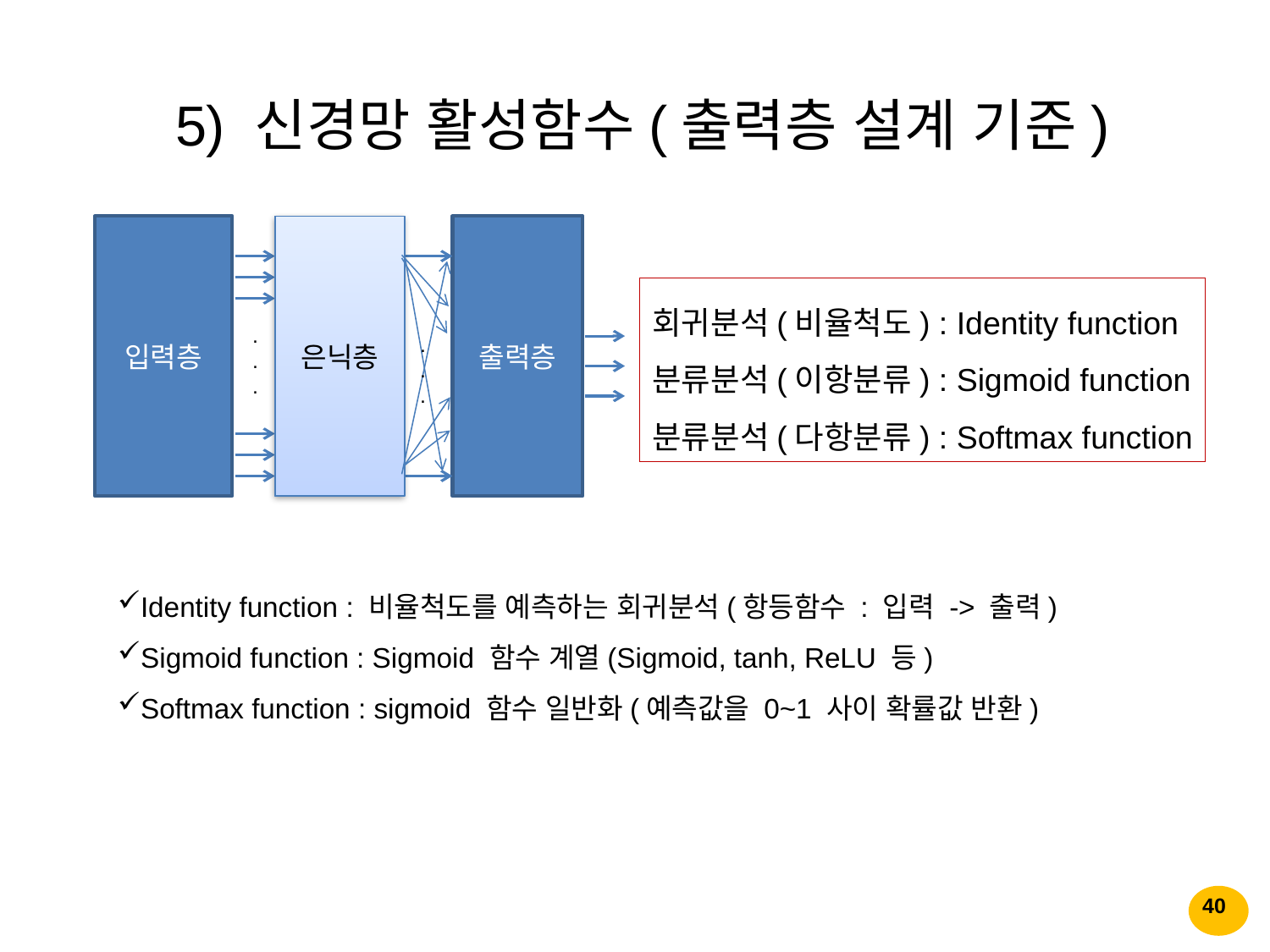

5) 신경망 활성함수(출력층 설계 기준)
입력층
은닉층
출력층
회귀분석(비율척도) : Identity function
분류분석(이항분류) : Sigmoid function
분류분석(다항분류) : Softmax function
.
.
.
.
.
.
Identity function : 비율척도를 예측하는 회귀분석(항등함수 : 입력 -> 출력)
Sigmoid function : Sigmoid 함수 계열(Sigmoid, tanh, ReLU 등)
Softmax function : sigmoid 함수 일반화(예측값을 0~1 사이 확률값 반환)
40